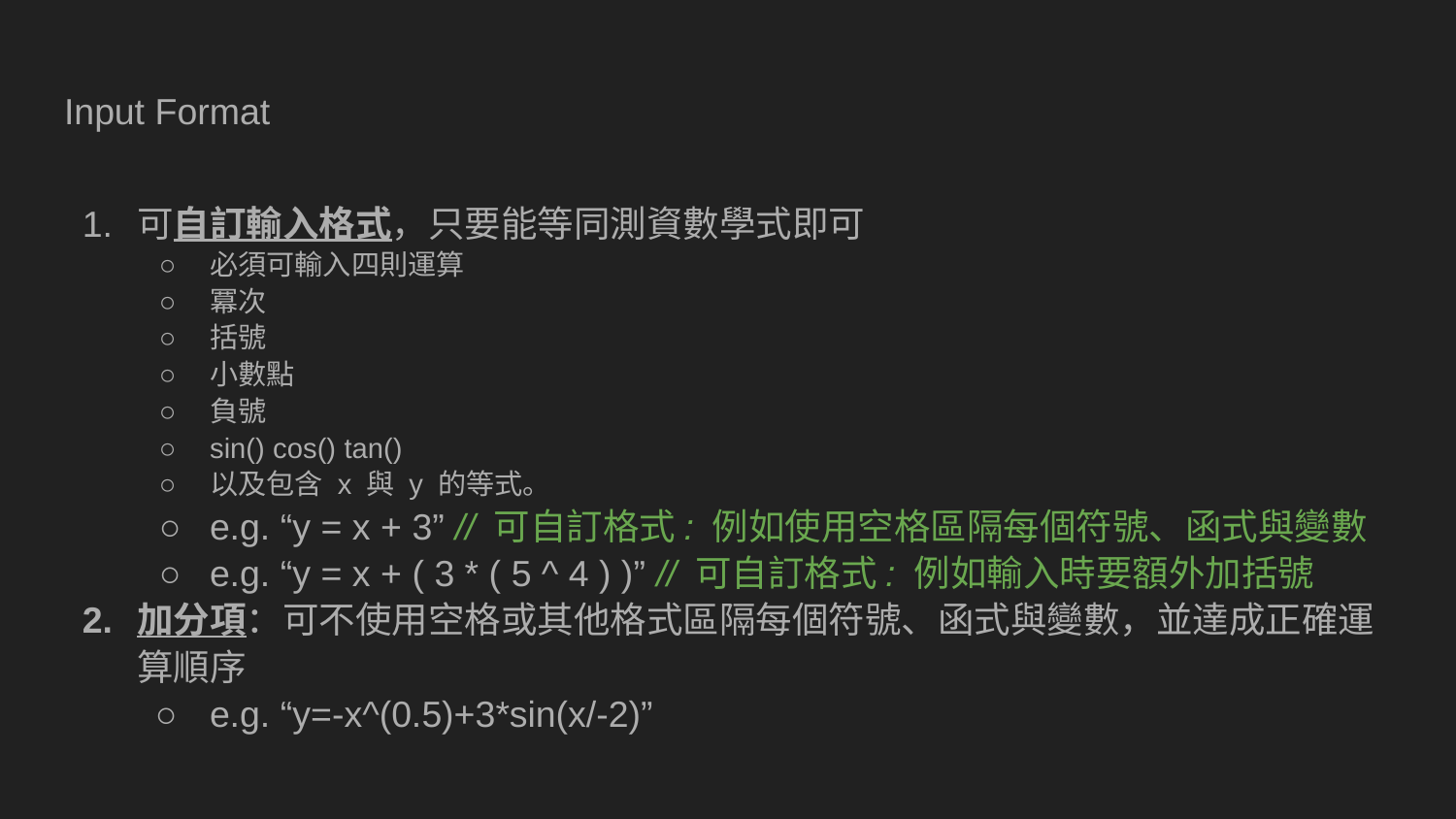

# Input Format
可自訂輸入格式，只要能等同測資數學式即可
必須可輸入四則運算
冪次
括號
小數點
負號
sin() cos() tan()
以及包含 x 與 y 的等式。
e.g. “y = x + 3” // 可自訂格式: 例如使用空格區隔每個符號、函式與變數
e.g. “y = x + ( 3 * ( 5 ^ 4 ) )” // 可自訂格式: 例如輸入時要額外加括號
加分項：可不使用空格或其他格式區隔每個符號、函式與變數，並達成正確運算順序
e.g. “y=-x^(0.5)+3*sin(x/-2)”